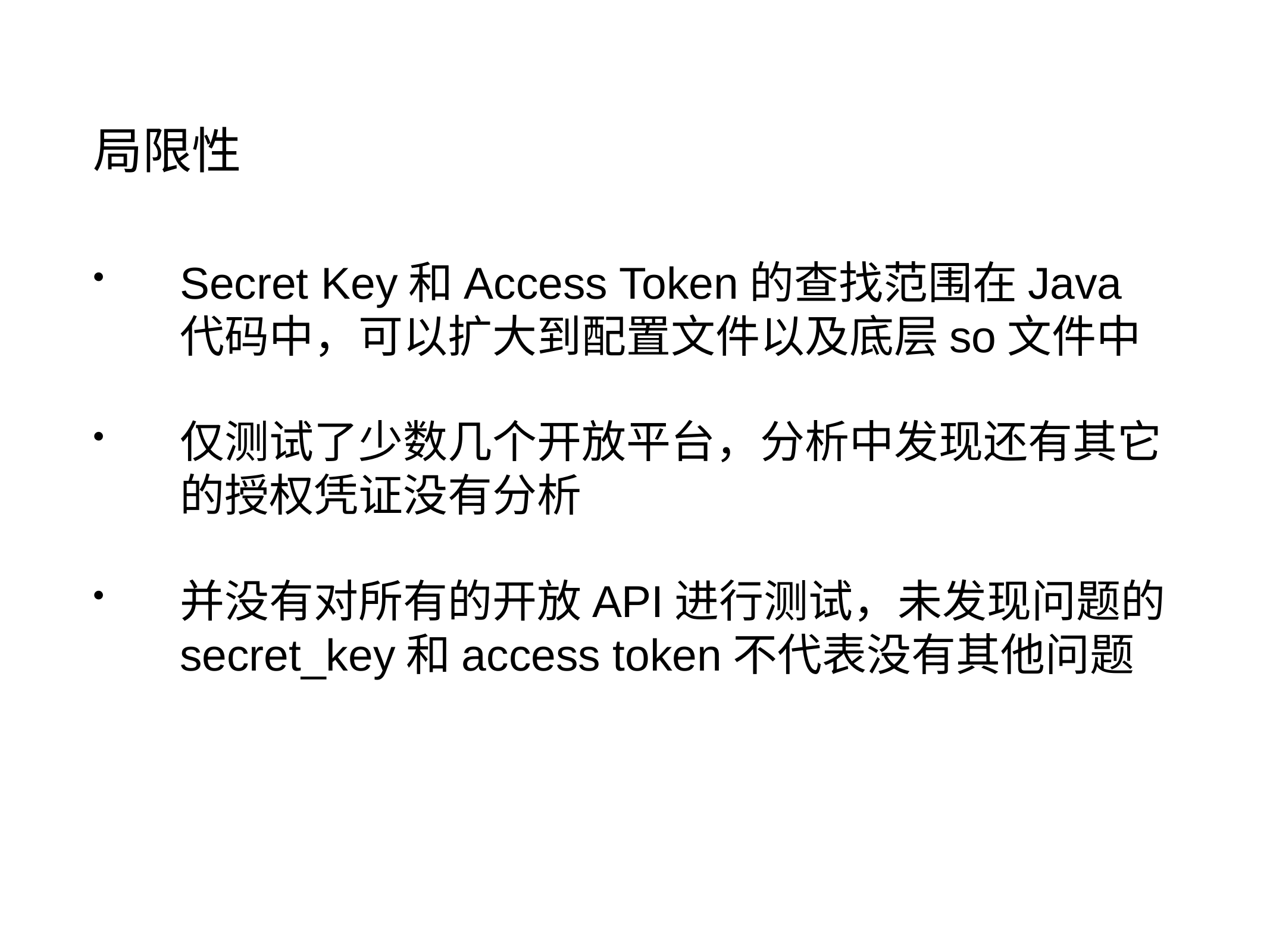

# 局限性
Secret Key和Access Token的查找范围在Java代码中，可以扩大到配置文件以及底层so文件中
仅测试了少数几个开放平台，分析中发现还有其它的授权凭证没有分析
并没有对所有的开放API进行测试，未发现问题的secret_key和access token不代表没有其他问题